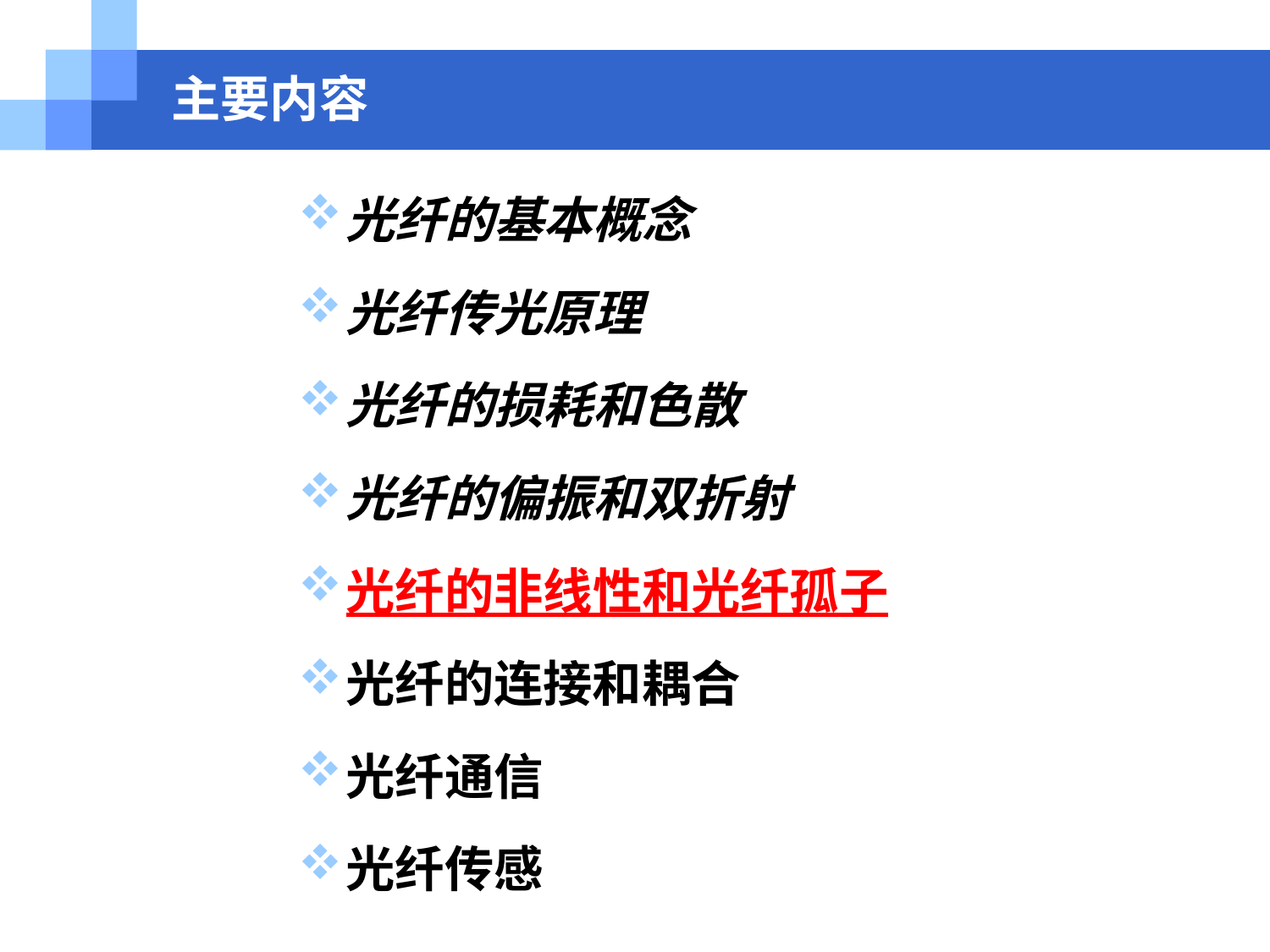

# 主要内容
光纤的基本概念
光纤传光原理
光纤的损耗和色散
光纤的偏振和双折射
光纤的非线性和光纤孤子
光纤的连接和耦合
光纤通信
光纤传感